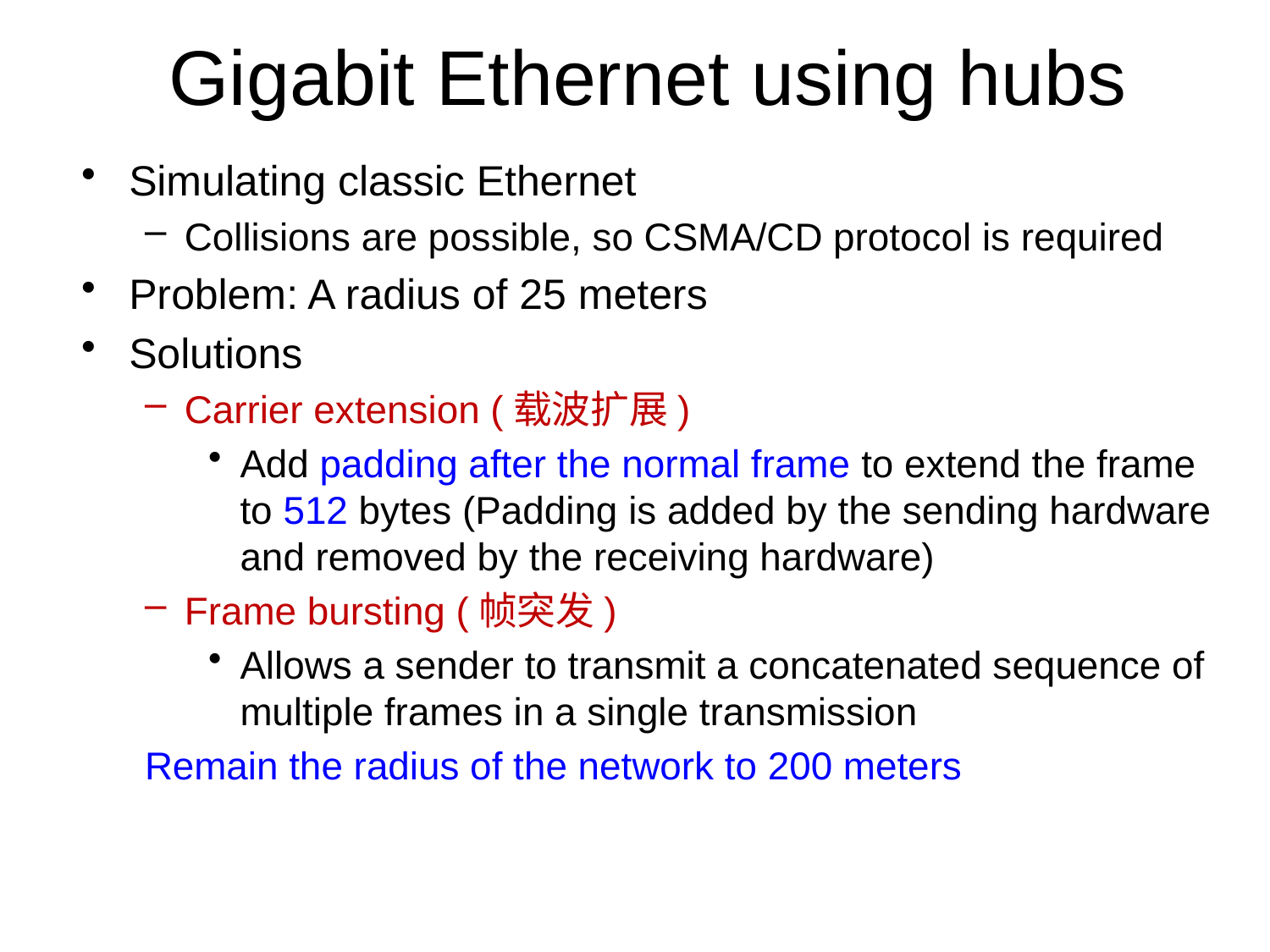

# Gigabit Ethernet using hubs
Simulating classic Ethernet
Collisions are possible, so CSMA/CD protocol is required
Problem: A radius of 25 meters
Solutions
Carrier extension (载波扩展)
Add padding after the normal frame to extend the frame to 512 bytes (Padding is added by the sending hardware and removed by the receiving hardware)
Frame bursting (帧突发)
Allows a sender to transmit a concatenated sequence of multiple frames in a single transmission
Remain the radius of the network to 200 meters